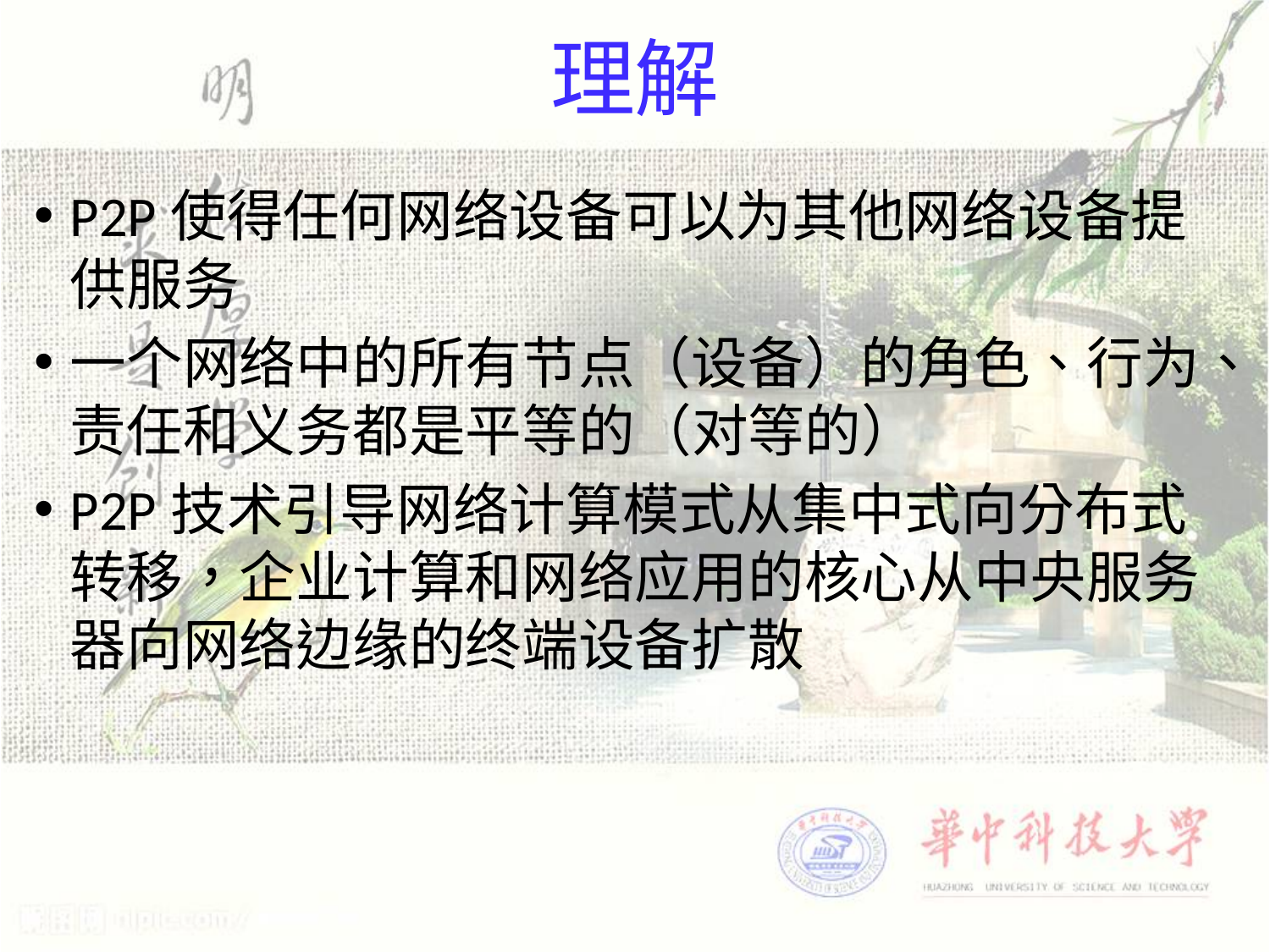

# 理解
P2P使得任何网络设备可以为其他网络设备提供服务
一个网络中的所有节点（设备）的角色、行为、责任和义务都是平等的（对等的）
P2P技术引导网络计算模式从集中式向分布式转移，企业计算和网络应用的核心从中央服务器向网络边缘的终端设备扩散